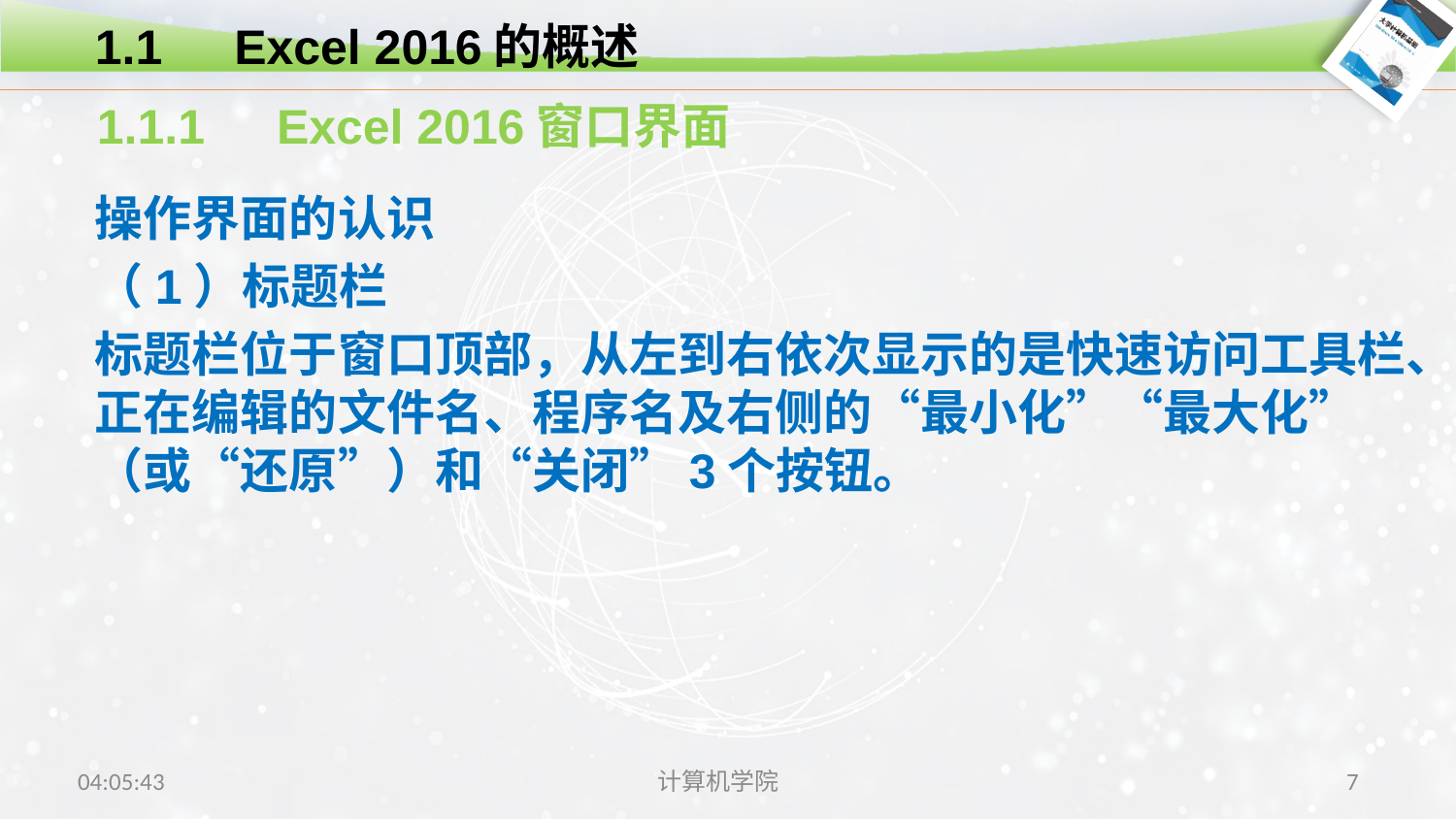

1.1　Excel 2016的概述
1.1.1　Excel 2016窗口界面

操作界面的认识
（1）标题栏
标题栏位于窗口顶部，从左到右依次显示的是快速访问工具栏、正在编辑的文件名、程序名及右侧的“最小化”“最大化”（或“还原”）和“关闭”3个按钮。